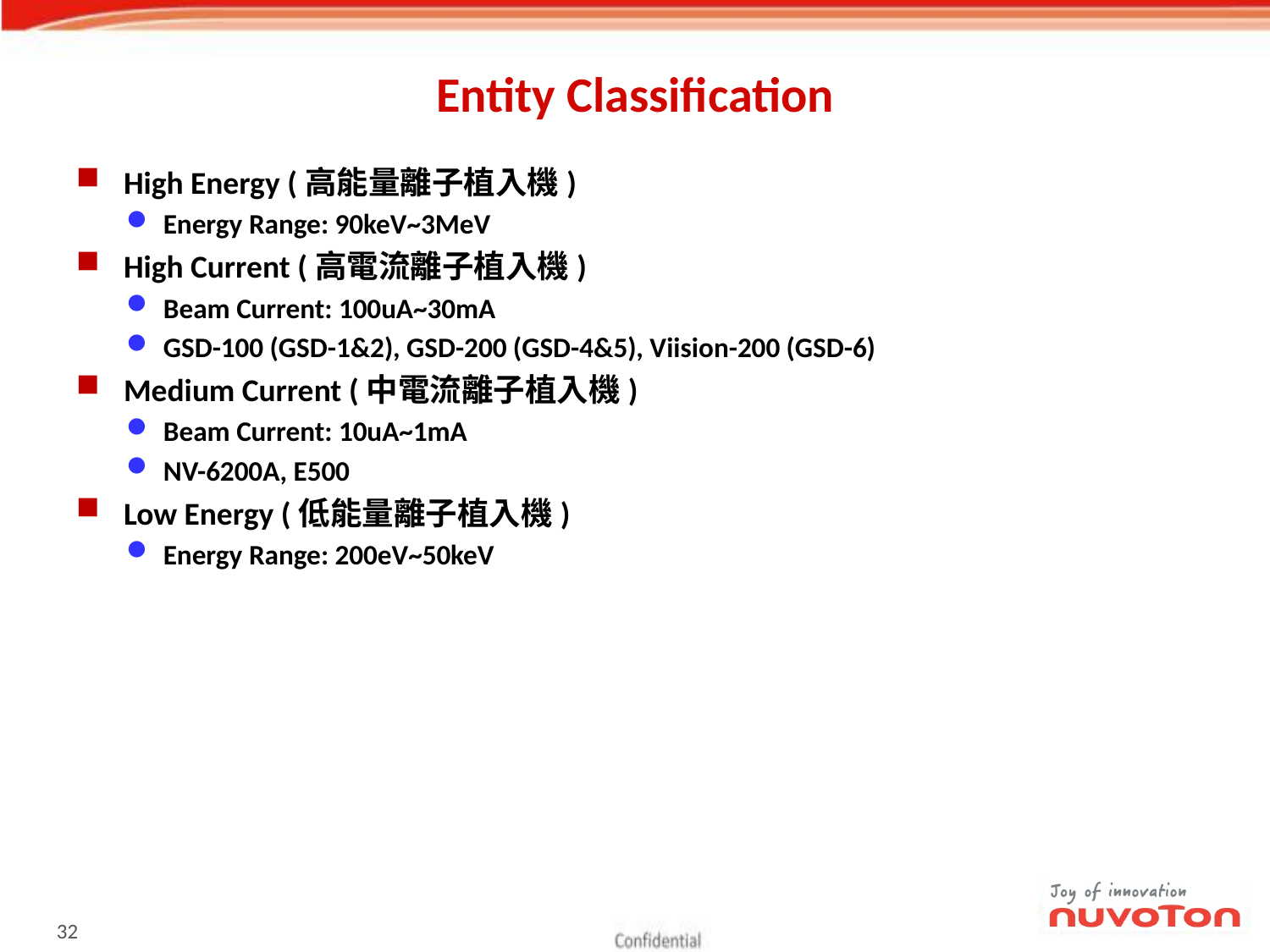

# Entity Classification
High Energy (高能量離子植入機)
Energy Range: 90keV~3MeV
High Current (高電流離子植入機)
Beam Current: 100uA~30mA
GSD-100 (GSD-1&2), GSD-200 (GSD-4&5), Viision-200 (GSD-6)
Medium Current (中電流離子植入機)
Beam Current: 10uA~1mA
NV-6200A, E500
Low Energy (低能量離子植入機)
Energy Range: 200eV~50keV

32